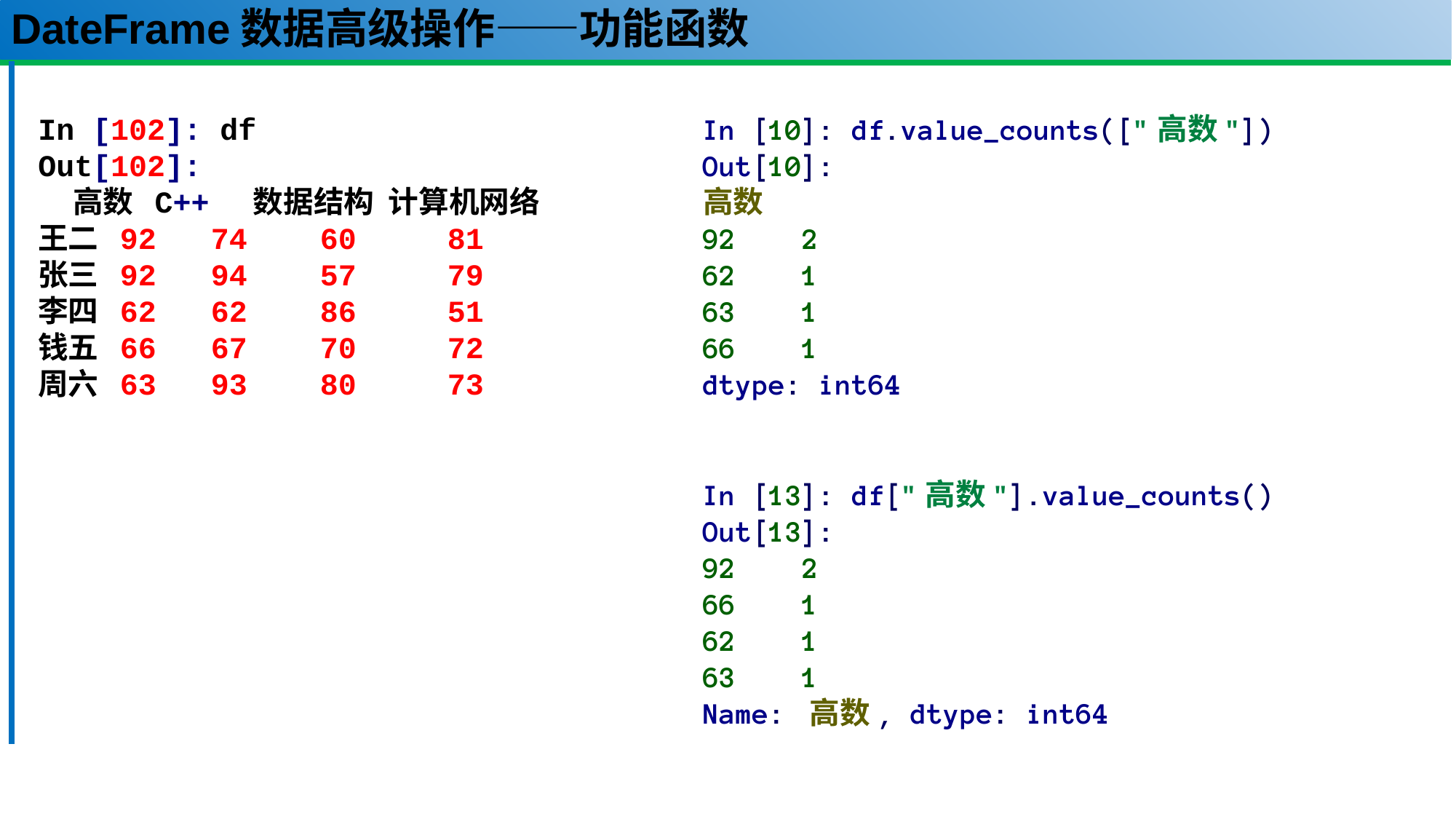

# DateFrame数据高级操作——功能函数
In [102]: df
Out[102]:
    高数  C++  数据结构  计算机网络
王二  92   74    60     81
张三  92   94    57     79
李四  62   62    86     51
钱五  66   67    70     72
周六  63   93    80     73
In [10]: df.value_counts(["高数"])
Out[10]:
高数
92    2
62    1
63    1
66    1
dtype: int64
In [13]: df["高数"].value_counts()
Out[13]:
92    2
66    1
62    1
63    1
Name: 高数, dtype: int64